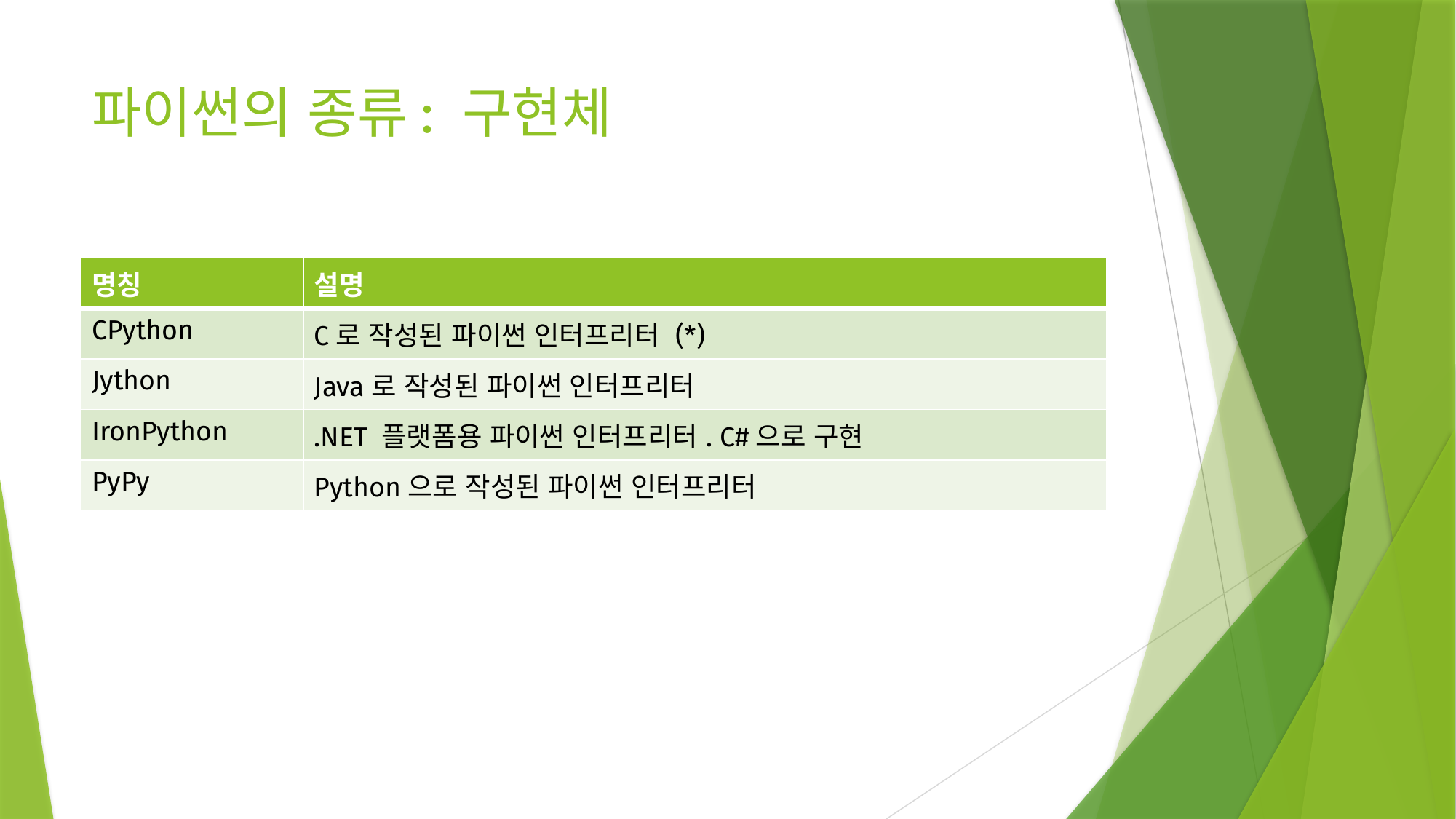

# 파이썬의 종류: 구현체
| 명칭 | 설명 |
| --- | --- |
| CPython | C로 작성된 파이썬 인터프리터 (\*) |
| Jython | Java로 작성된 파이썬 인터프리터 |
| IronPython | .NET 플랫폼용 파이썬 인터프리터. C#으로 구현 |
| PyPy | Python으로 작성된 파이썬 인터프리터 |